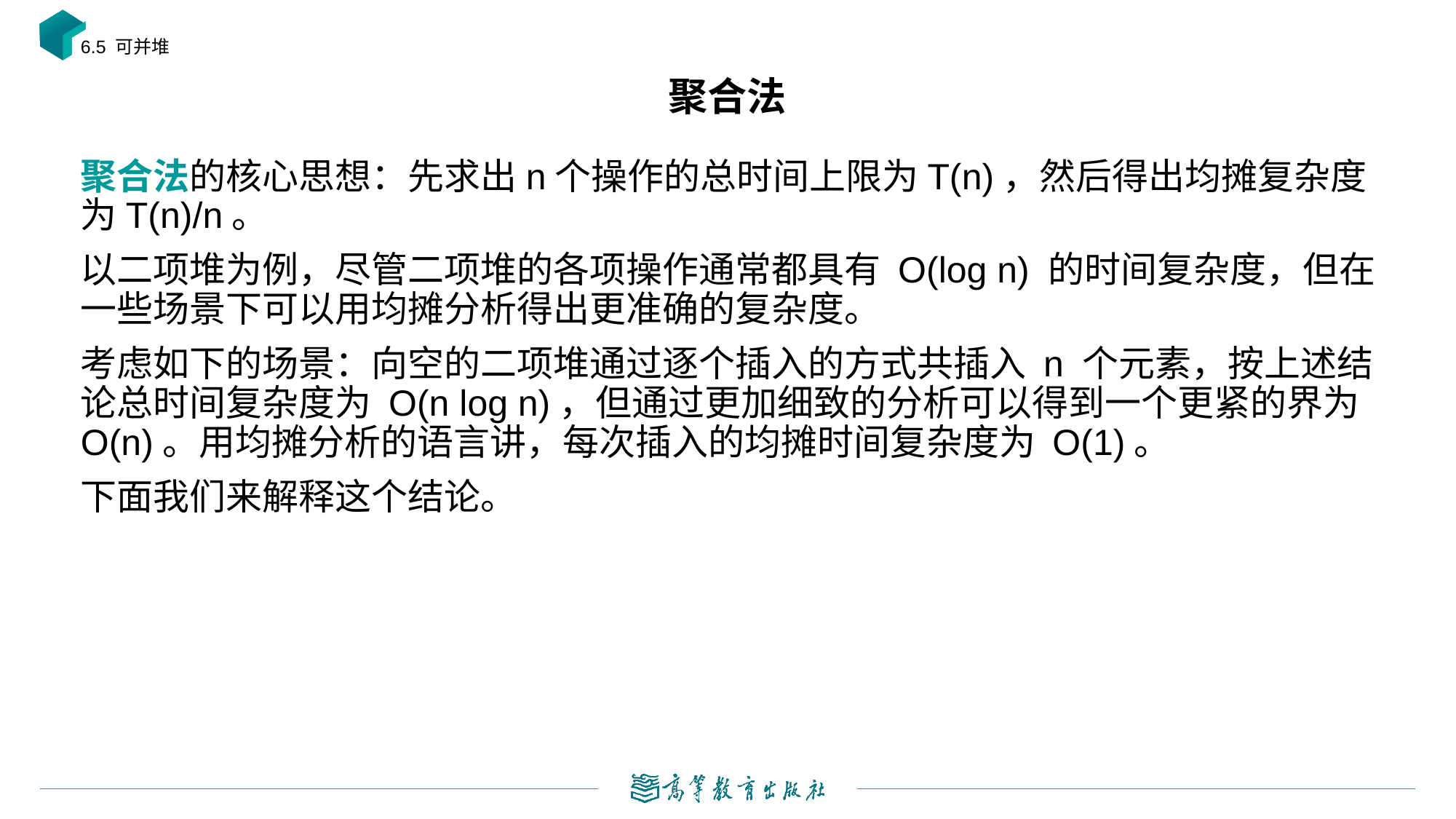

6.5 可并堆

# 聚合法
聚合法的核心思想：先求出n个操作的总时间上限为T(n)，然后得出均摊复杂度为T(n)/n。
以二项堆为例，尽管二项堆的各项操作通常都具有 O(log n) 的时间复杂度，但在一些场景下可以用均摊分析得出更准确的复杂度。
考虑如下的场景：向空的二项堆通过逐个插入的方式共插入 n 个元素，按上述结论总时间复杂度为 O(n log n)，但通过更加细致的分析可以得到一个更紧的界为 O(n)。用均摊分析的语言讲，每次插入的均摊时间复杂度为 O(1)。
下面我们来解释这个结论。